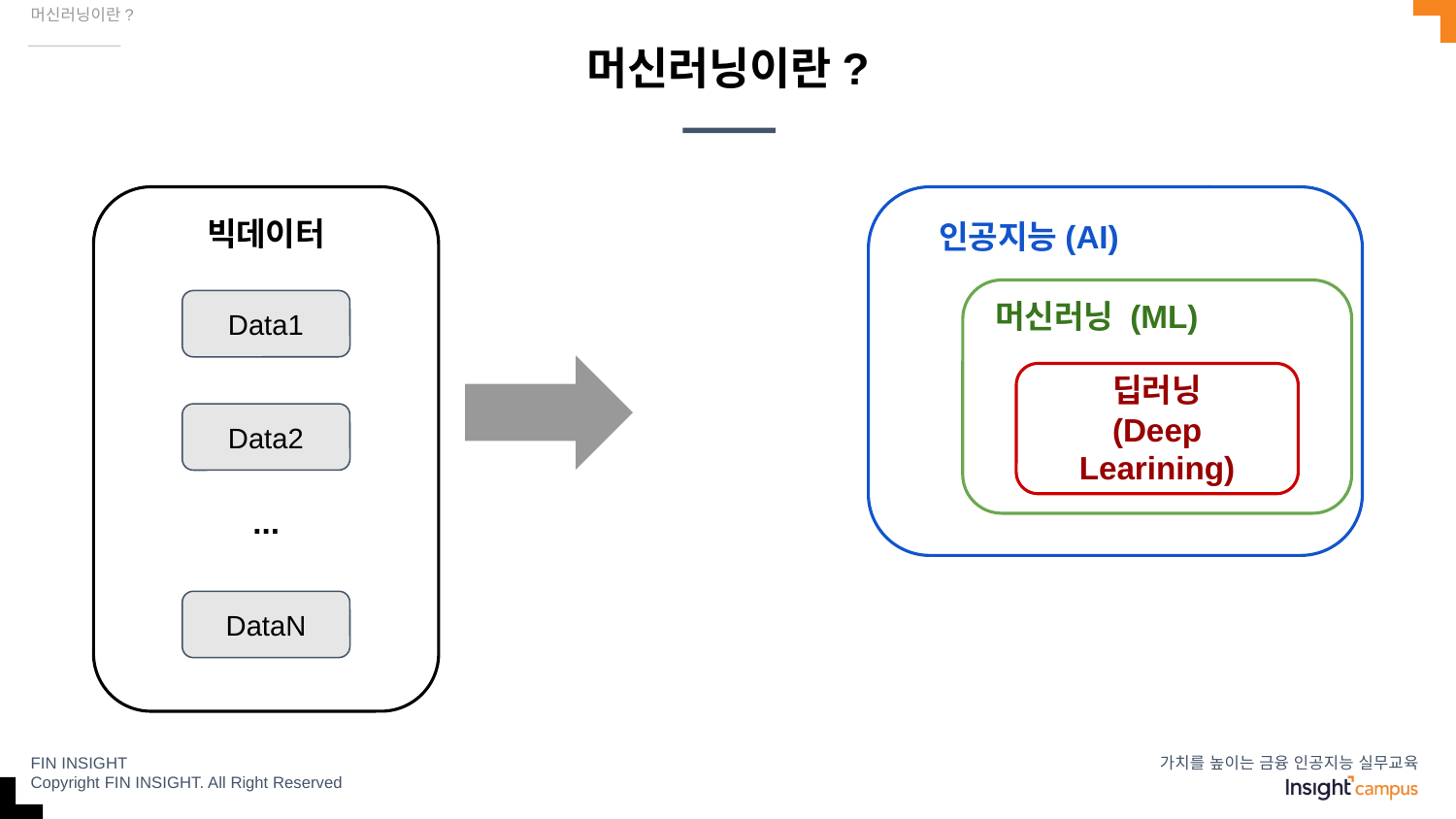

머신러닝이란?
# 머신러닝이란?

빅데이터
인공지능(AI)

Data1
머신러닝 (ML)

딥러닝
(Deep Learining)
Data2
...
DataN